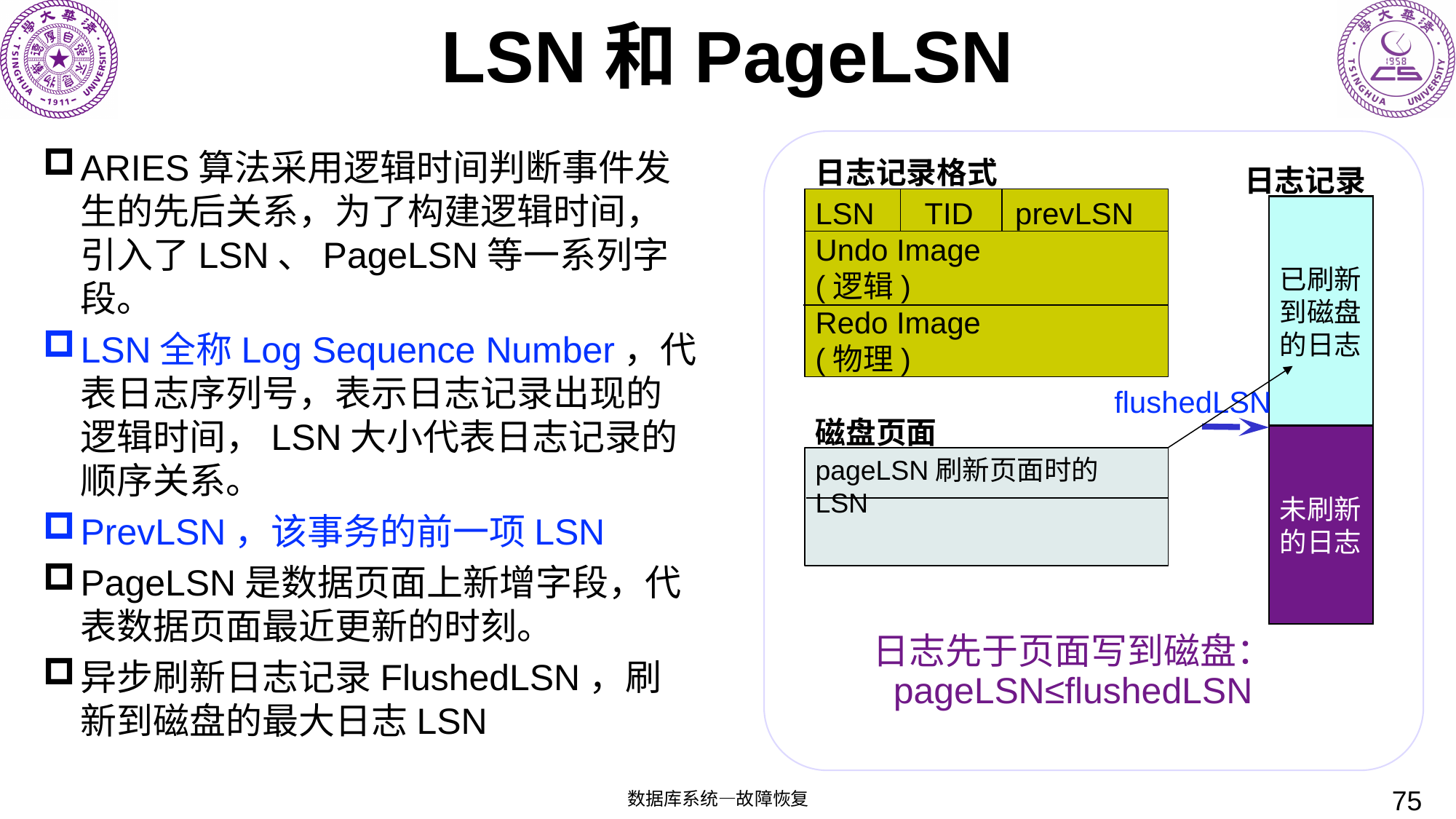

# LSN和PageLSN

ARIES算法采用逻辑时间判断事件发生的先后关系，为了构建逻辑时间，引入了LSN、PageLSN等一系列字段。
LSN全称Log Sequence Number，代表日志序列号，表示日志记录出现的逻辑时间，LSN大小代表日志记录的顺序关系。
PrevLSN，该事务的前一项LSN
PageLSN是数据页面上新增字段，代表数据页面最近更新的时刻。
异步刷新日志记录FlushedLSN，刷新到磁盘的最大日志LSN
日志记录格式
日志记录
LSN	TID     prevLSN
Undo Image
(逻辑)
Redo Image
(物理)
已刷新
到磁盘
的日志
flushedLSN
磁盘页面
未刷新
的日志

pageLSN刷新页面时的LSN
日志先于页面写到磁盘：
pageLSN≤flushedLSN
75
数据库系统—故障恢复